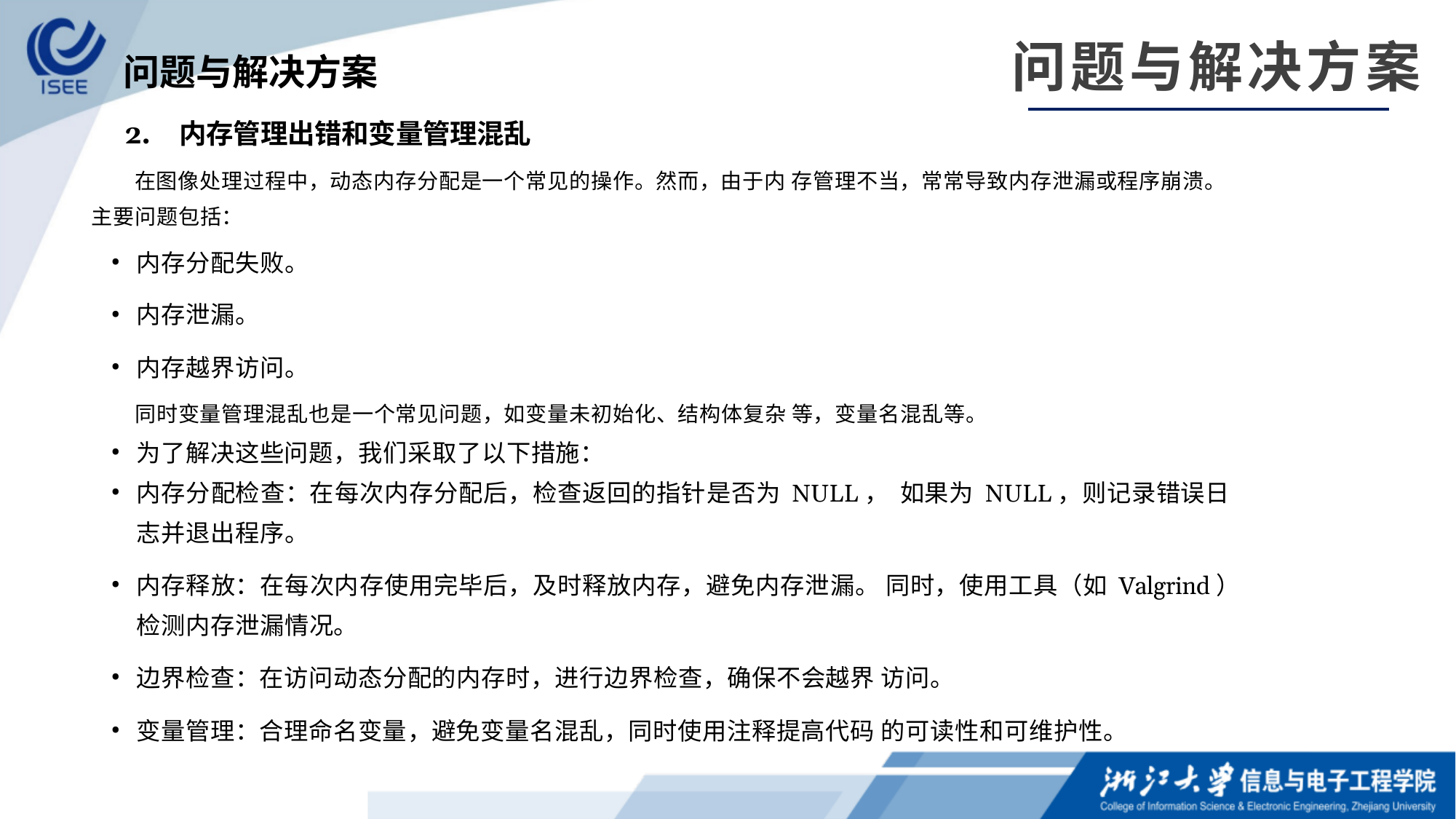

问题与解决方案
问题与解决方案
2.	内存管理出错和变量管理混乱
在图像处理过程中，动态内存分配是一个常见的操作。然而，由于内 存管理不当，常常导致内存泄漏或程序崩溃。主要问题包括：

内存分配失败。
内存泄漏。
内存越界访问。
同时变量管理混乱也是一个常见问题，如变量未初始化、结构体复杂 等，变量名混乱等。
为了解决这些问题，我们采取了以下措施：
内存分配检查：在每次内存分配后，检查返回的指针是否为 NULL，  如果为 NULL，则记录错误日志并退出程序。
内存释放：在每次内存使用完毕后，及时释放内存，避免内存泄漏。 同时，使用工具（如 Valgrind）检测内存泄漏情况。
边界检查：在访问动态分配的内存时，进行边界检查，确保不会越界 访问。
变量管理：合理命名变量，避免变量名混乱，同时使用注释提高代码 的可读性和可维护性。